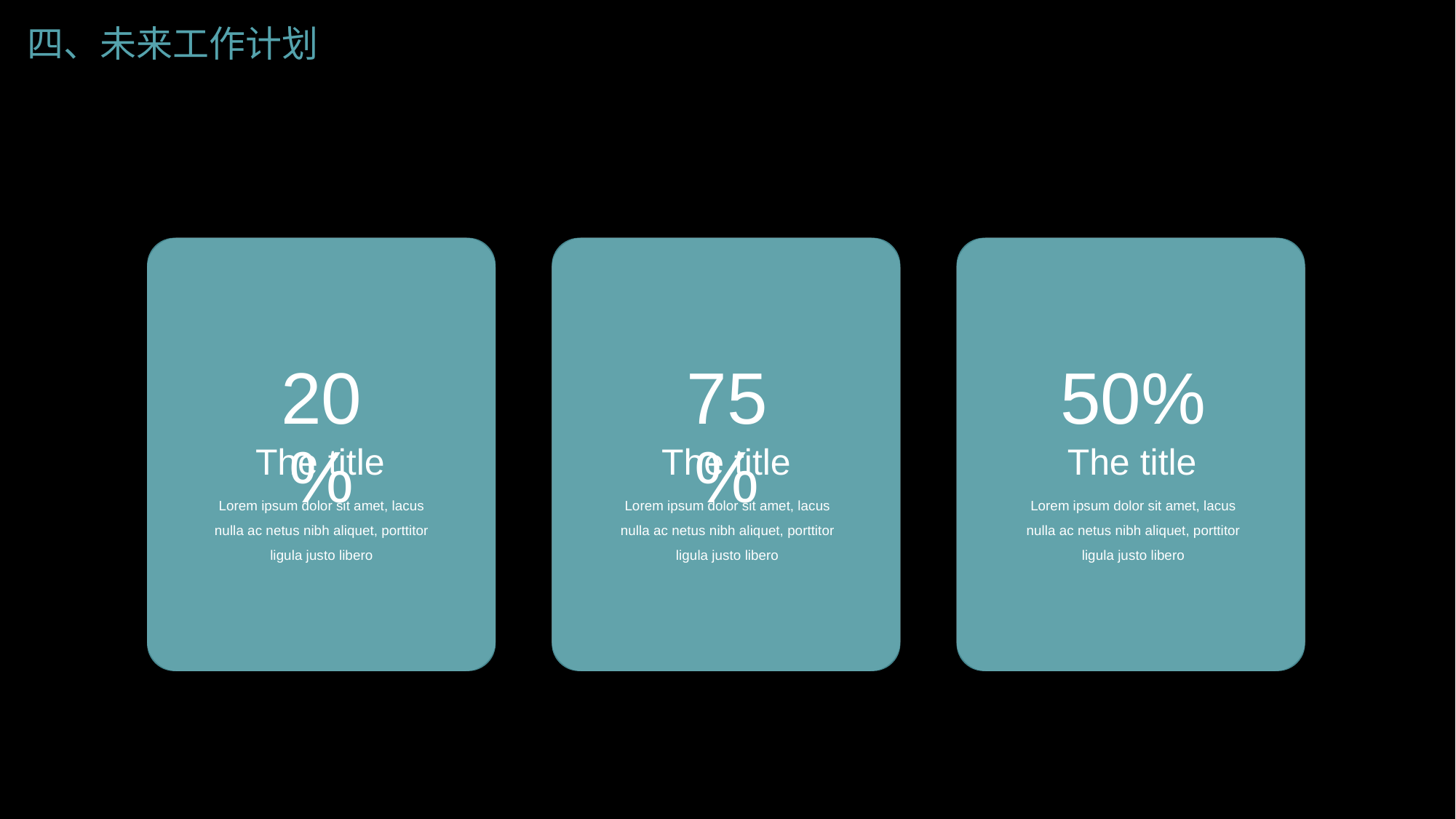

四、未来工作计划

20%
75%
50%
The title
The title
The title
Lorem ipsum dolor sit amet, lacus nulla ac netus nibh aliquet, porttitor ligula justo libero
Lorem ipsum dolor sit amet, lacus nulla ac netus nibh aliquet, porttitor ligula justo libero
Lorem ipsum dolor sit amet, lacus nulla ac netus nibh aliquet, porttitor ligula justo libero